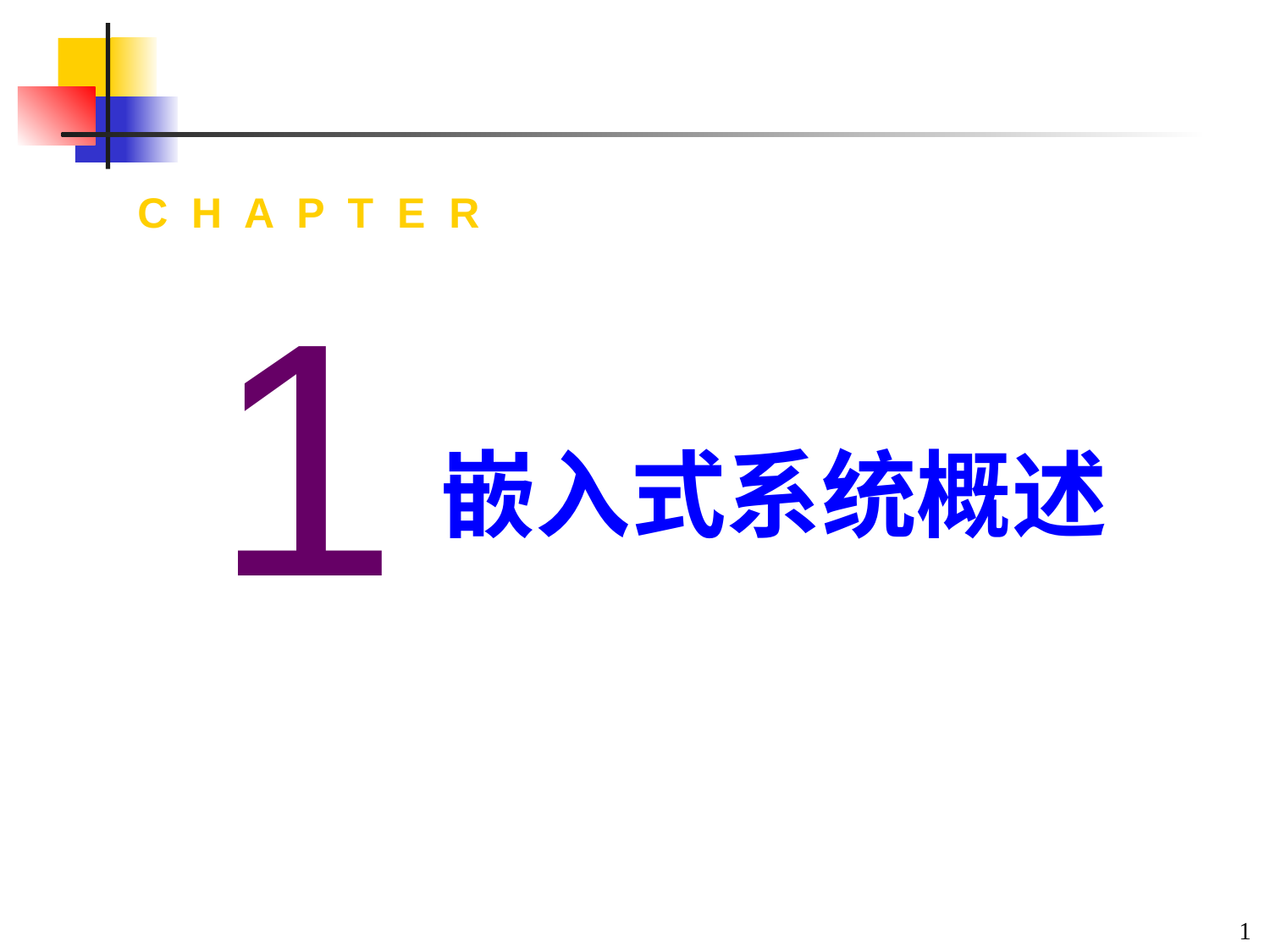

C  H  A  P  T  E  R
1
嵌入式系统概述